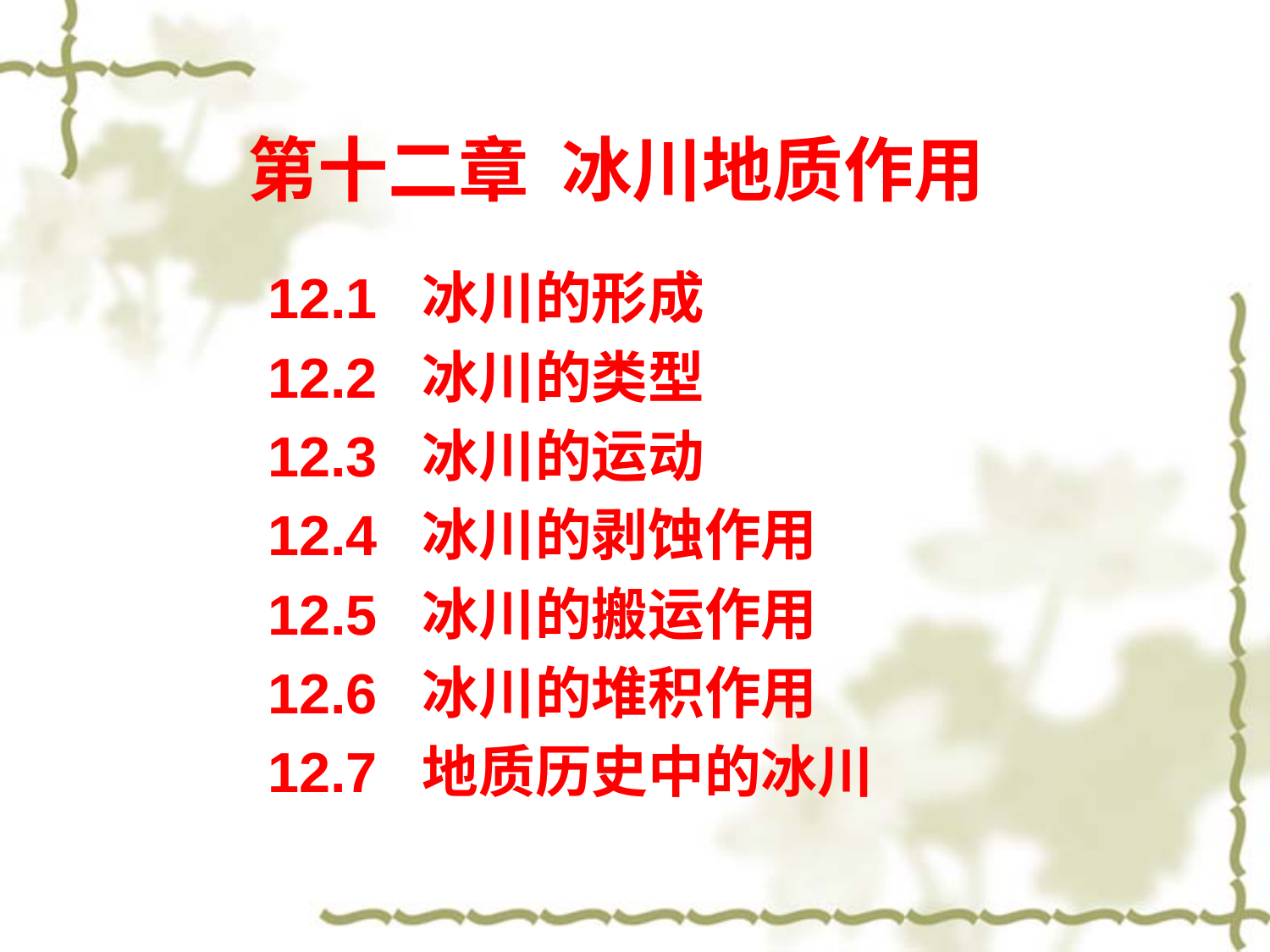

# 第十二章  冰川地质作用
12.1  冰川的形成
12.2  冰川的类型
12.3  冰川的运动
12.4  冰川的剥蚀作用
12.5  冰川的搬运作用
12.6  冰川的堆积作用
12.7  地质历史中的冰川